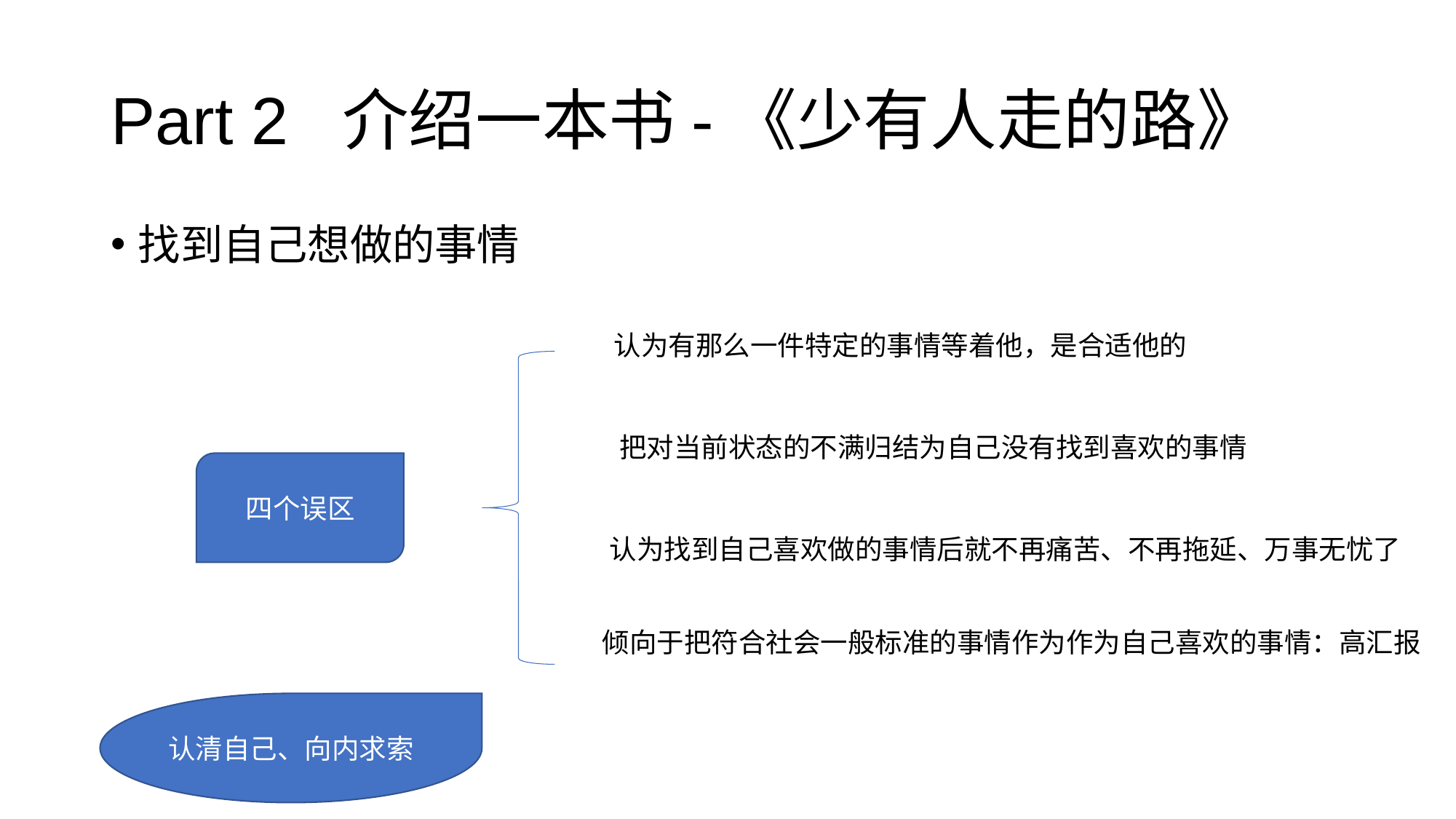

# Part 2  介绍一本书-《少有人走的路》
找到自己想做的事情

认为有那么一件特定的事情等着他，是合适他的

把对当前状态的不满归结为自己没有找到喜欢的事情
四个误区
认为找到自己喜欢做的事情后就不再痛苦、不再拖延、万事无忧了
倾向于把符合社会一般标准的事情作为作为自己喜欢的事情：高汇报
认清自己、向内求索